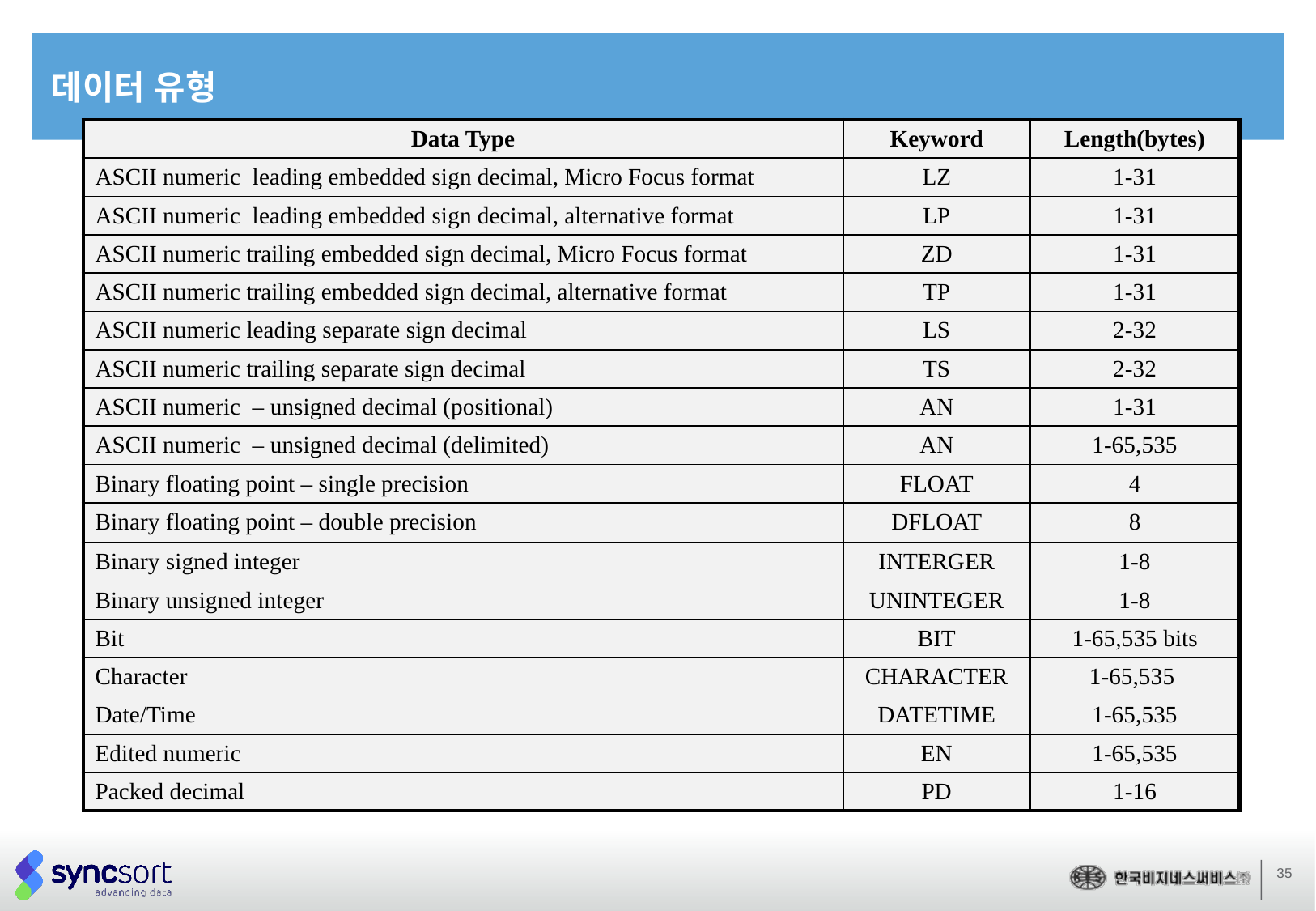

데이터 유형
| Data Type | Keyword | Length(bytes) |
| --- | --- | --- |
| ASCII numeric leading embedded sign decimal, Micro Focus format | LZ | 1-31 |
| ASCII numeric leading embedded sign decimal, alternative format | LP | 1-31 |
| ASCII numeric trailing embedded sign decimal, Micro Focus format | ZD | 1-31 |
| ASCII numeric trailing embedded sign decimal, alternative format | TP | 1-31 |
| ASCII numeric leading separate sign decimal | LS | 2-32 |
| ASCII numeric trailing separate sign decimal | TS | 2-32 |
| ASCII numeric – unsigned decimal (positional) | AN | 1-31 |
| ASCII numeric – unsigned decimal (delimited) | AN | 1-65,535 |
| Binary floating point – single precision | FLOAT | 4 |
| Binary floating point – double precision | DFLOAT | 8 |
| Binary signed integer | INTERGER | 1-8 |
| Binary unsigned integer | UNINTEGER | 1-8 |
| Bit | BIT | 1-65,535 bits |
| Character | CHARACTER | 1-65,535 |
| Date/Time | DATETIME | 1-65,535 |
| Edited numeric | EN | 1-65,535 |
| Packed decimal | PD | 1-16 |